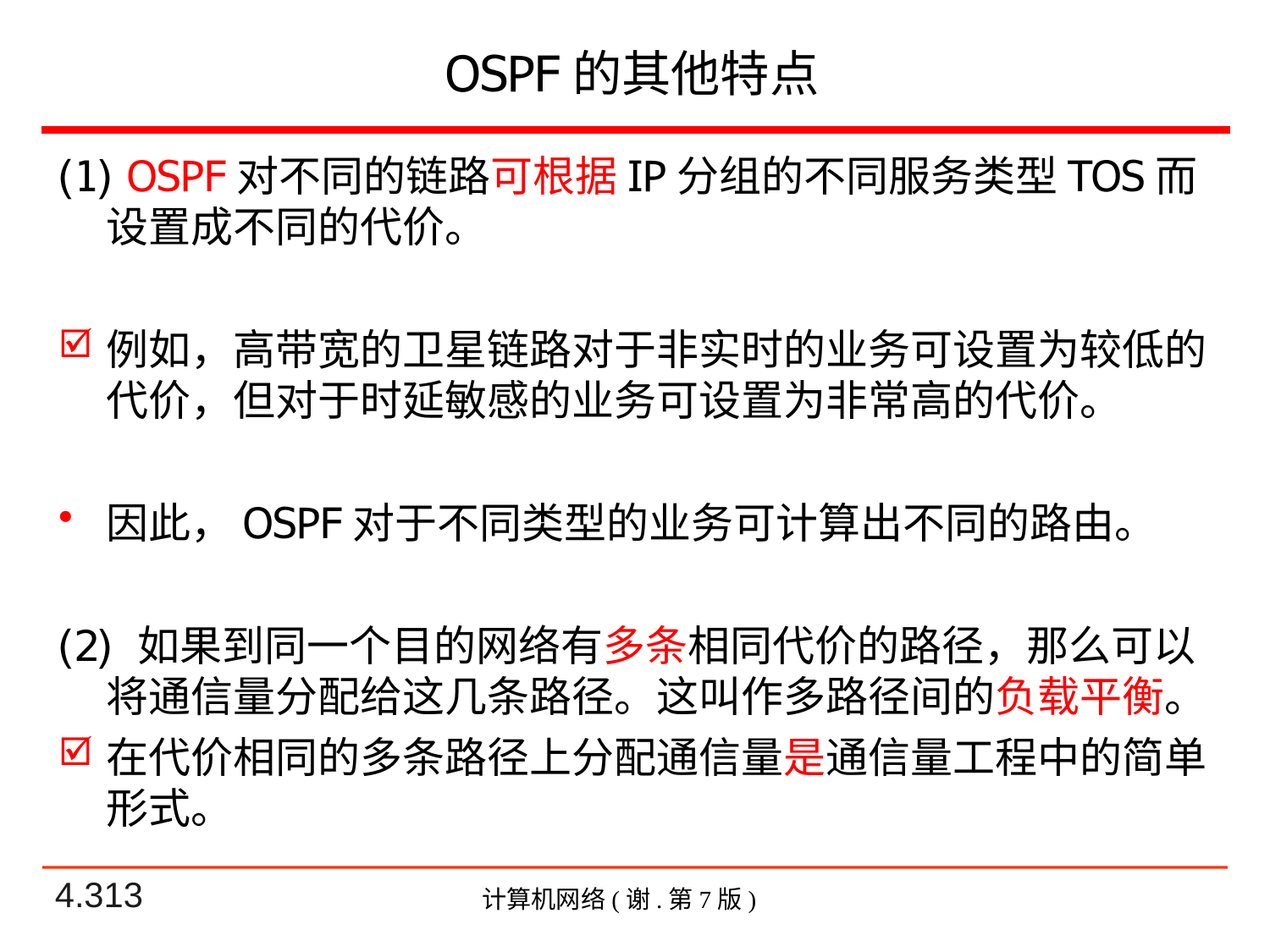

# OSPF的其他特点
(1) OSPF对不同的链路可根据IP分组的不同服务类型TOS而设置成不同的代价。

例如，高带宽的卫星链路对于非实时的业务可设置为较低的代价，但对于时延敏感的业务可设置为非常高的代价。

因此，OSPF对于不同类型的业务可计算出不同的路由。

(2) 如果到同一个目的网络有多条相同代价的路径，那么可以将通信量分配给这几条路径。这叫作多路径间的负载平衡。
在代价相同的多条路径上分配通信量是通信量工程中的简单形式。